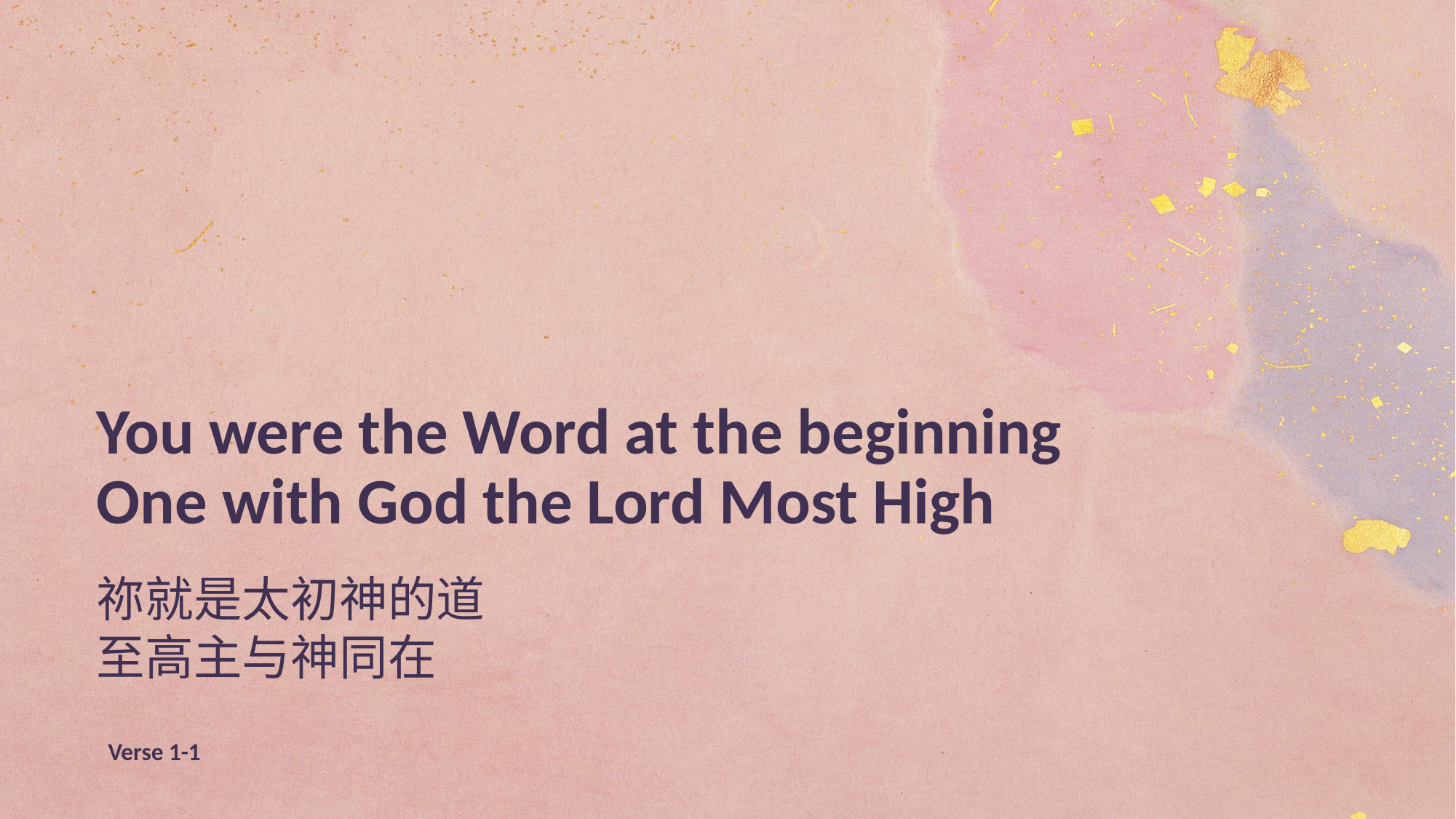

You were the Word at the beginning
One with God the Lord Most High

祢就是太初神的道
至高主与神同在
Verse 1-1